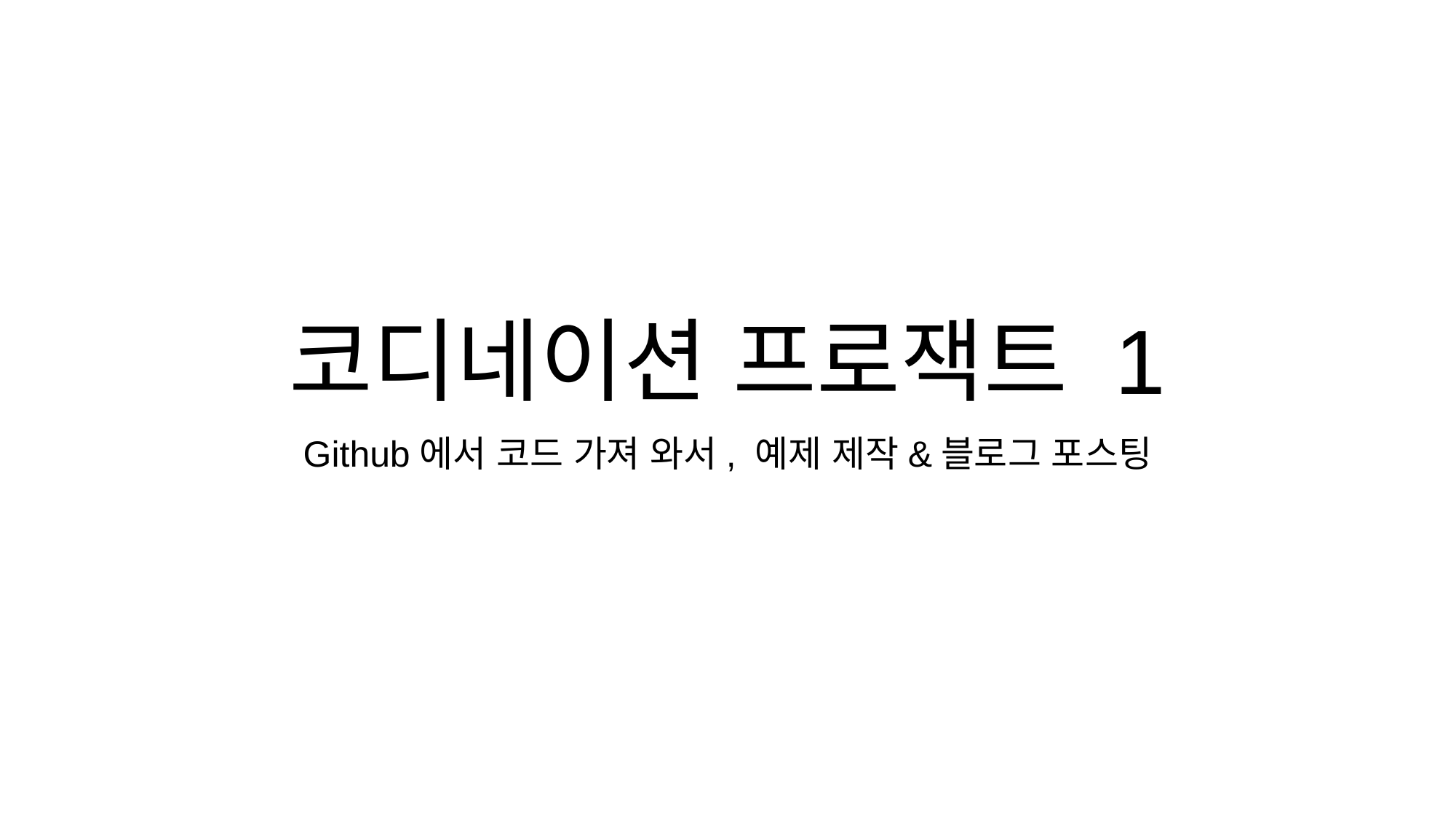

# 코디네이션 프로잭트 1
Github에서 코드 가져 와서, 예제 제작&블로그 포스팅